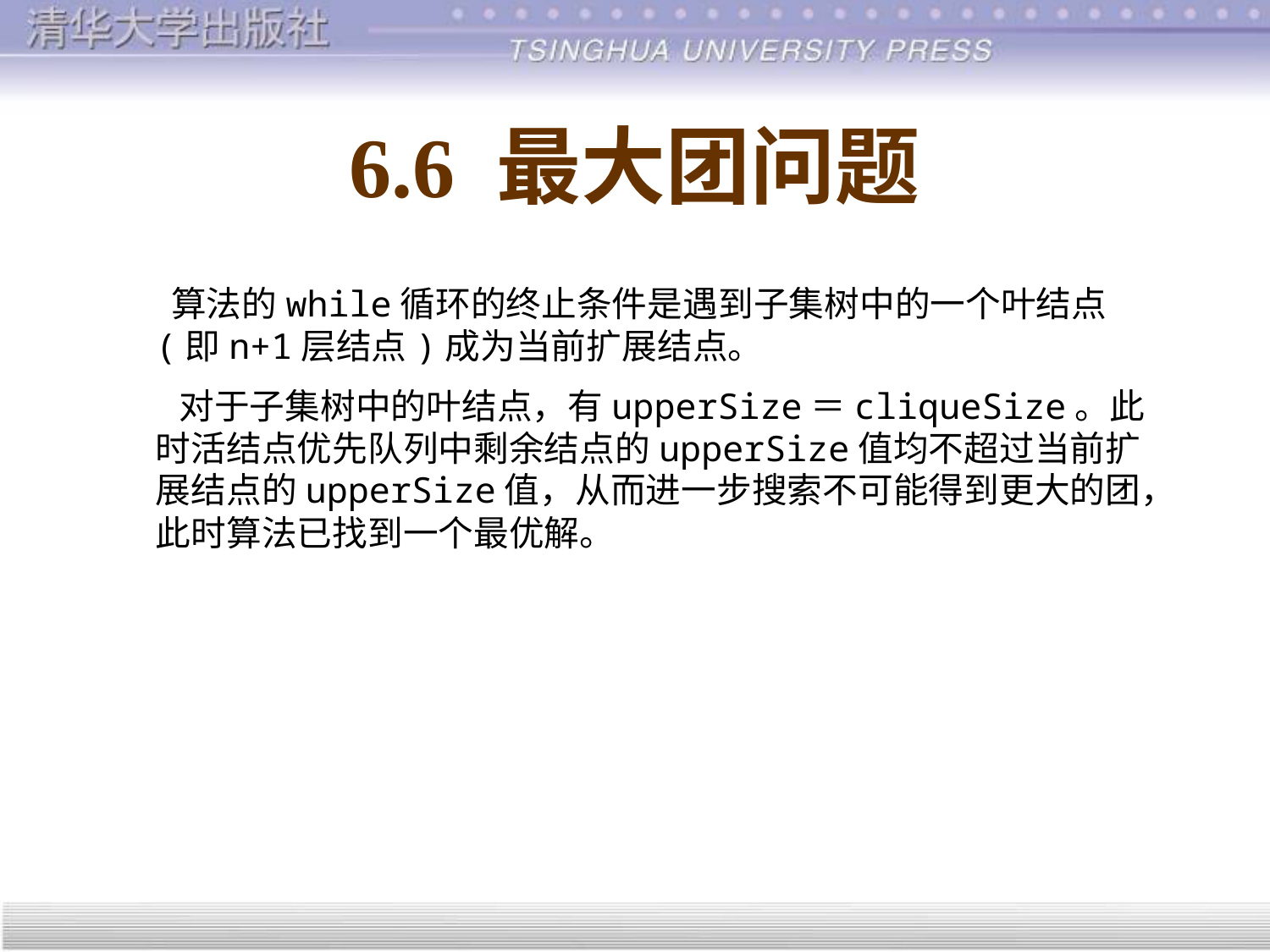

# 6.6 最大团问题
       算法的while循环的终止条件是遇到子集树中的一个叶结点(即n+1层结点)成为当前扩展结点。
        对于子集树中的叶结点，有upperSize＝cliqueSize。此时活结点优先队列中剩余结点的upperSize值均不超过当前扩展结点的upperSize值，从而进一步搜索不可能得到更大的团，此时算法已找到一个最优解。

81